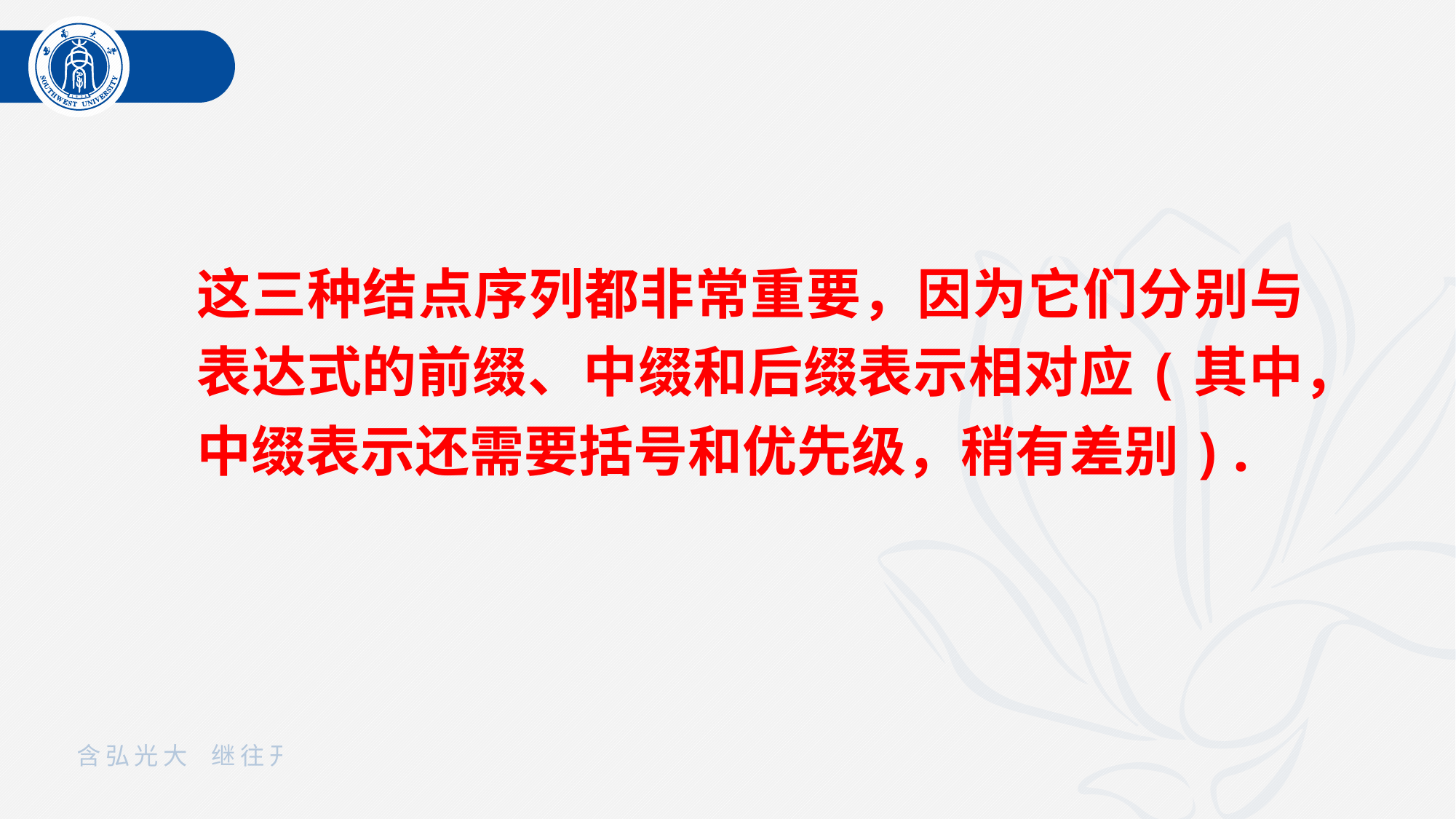

这三种结点序列都非常重要，因为它们分别与表达式的前缀、中缀和后缀表示相对应(其中，中缀表示还需要括号和优先级，稍有差别).